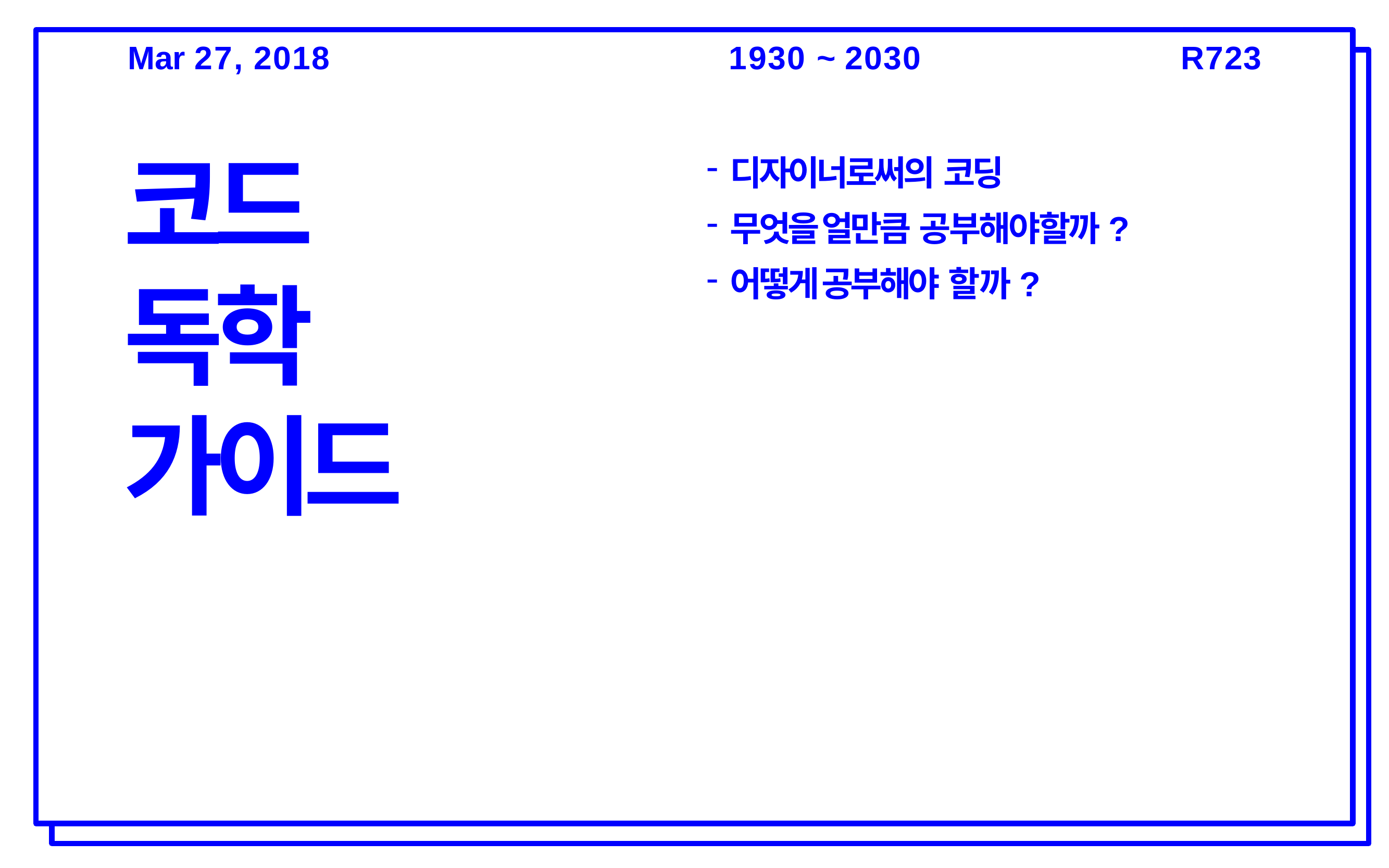

Mar 27, 2018
1930 ~ 2030
R723

디자이너로써의 코딩
무엇을 얼만큼 공부해야할까?
어떻게 공부해야 할까?
코드  독학  가이드